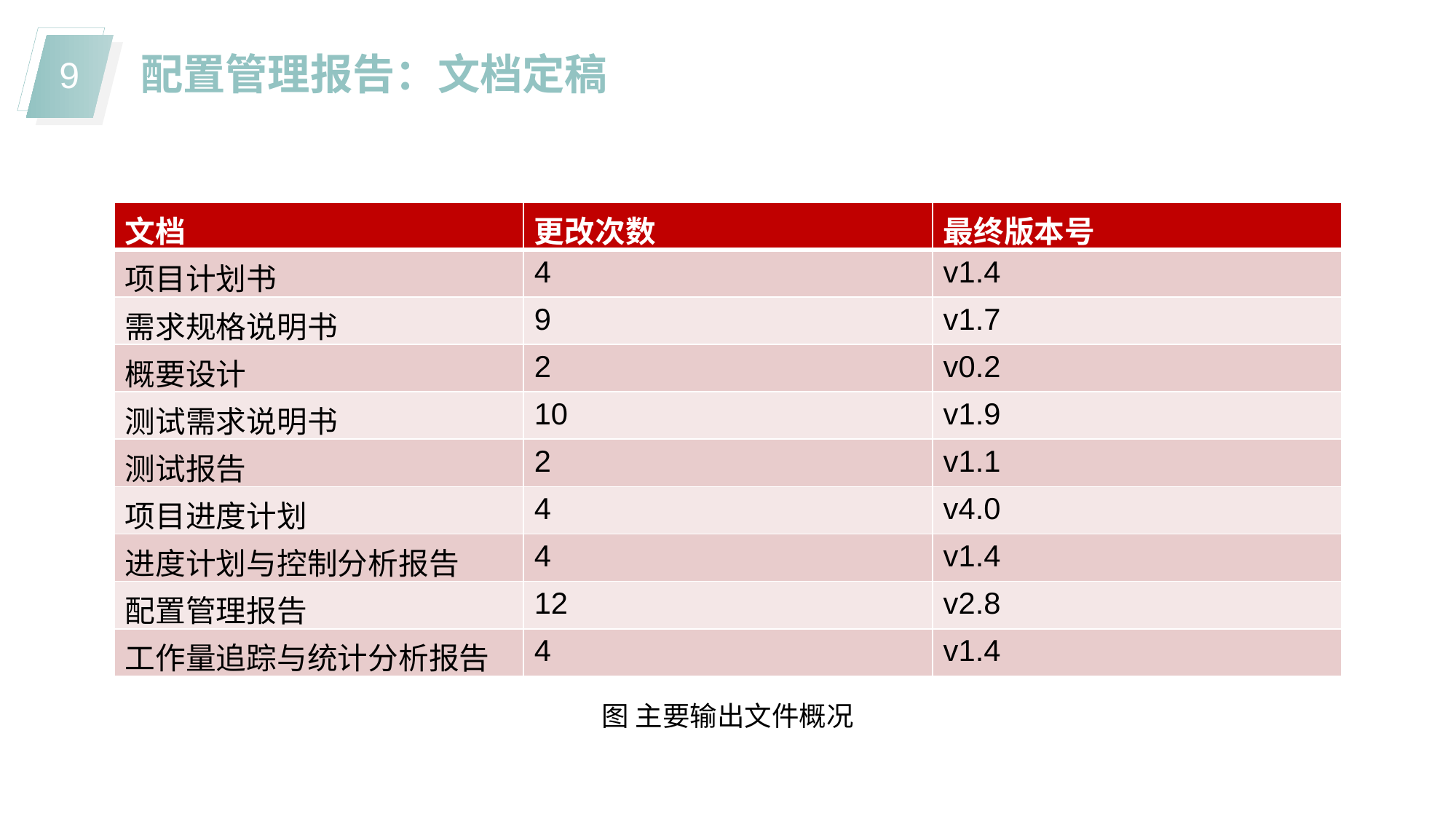

配置管理报告：文档定稿
| 文档 | 更改次数 | 最终版本号 |
| --- | --- | --- |
| 项目计划书 | 4 | v1.4 |
| 需求规格说明书 | 9 | v1.7 |
| 概要设计 | 2 | v0.2 |
| 测试需求说明书 | 10 | v1.9 |
| 测试报告 | 2 | v1.1 |
| 项目进度计划 | 4 | v4.0 |
| 进度计划与控制分析报告 | 4 | v1.4 |
| 配置管理报告 | 12 | v2.8 |
| 工作量追踪与统计分析报告 | 4 | v1.4 |
图 主要输出文件概况